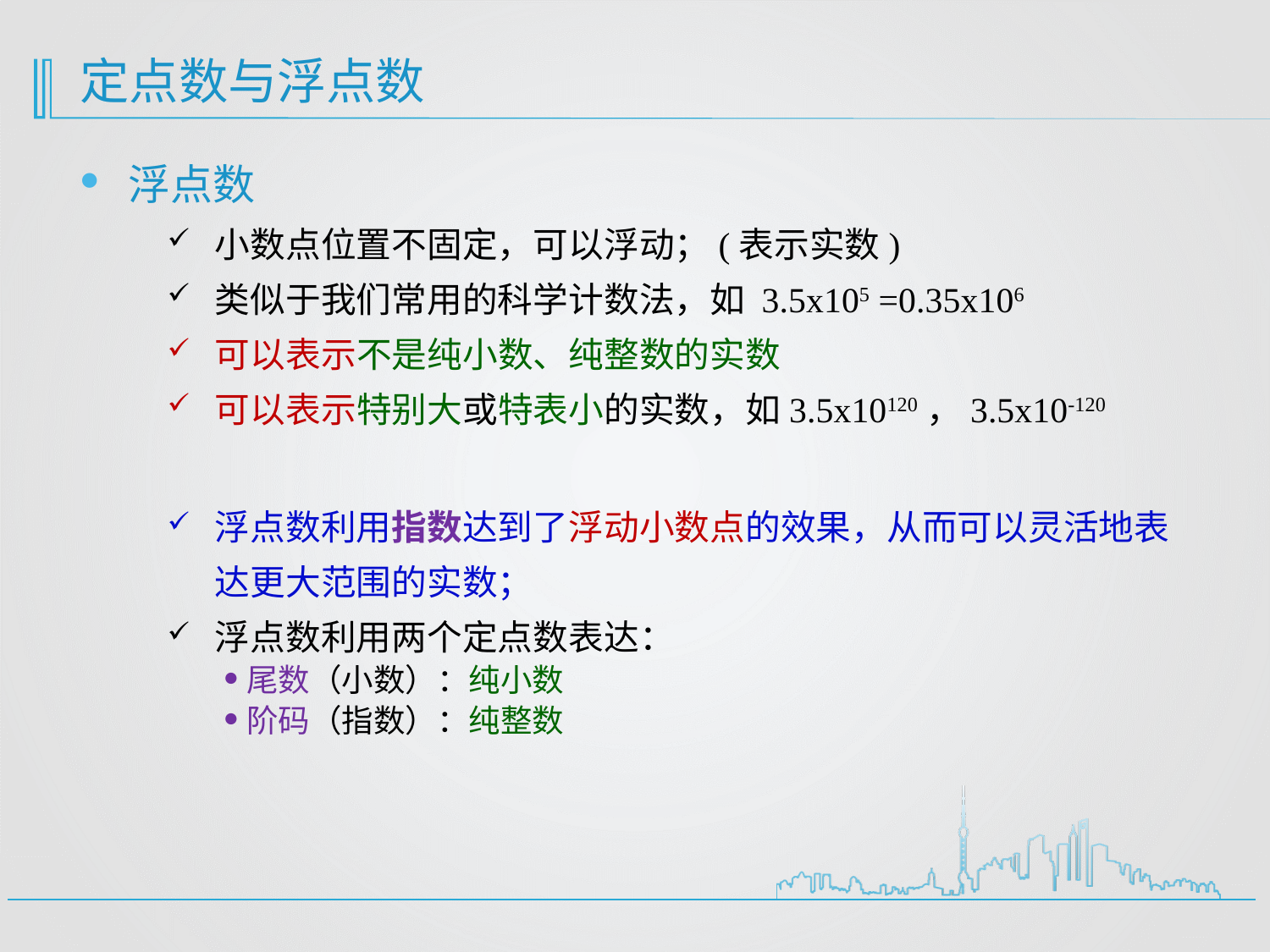

# 定点数与浮点数
浮点数
小数点位置不固定，可以浮动；(表示实数)
类似于我们常用的科学计数法，如 3.5x105 =0.35x106
可以表示不是纯小数、纯整数的实数
可以表示特别大或特表小的实数，如3.5x10120，3.5x10-120

浮点数利用指数达到了浮动小数点的效果，从而可以灵活地表达更大范围的实数；
浮点数利用两个定点数表达：
尾数（小数）：纯小数
阶码（指数）：纯整数